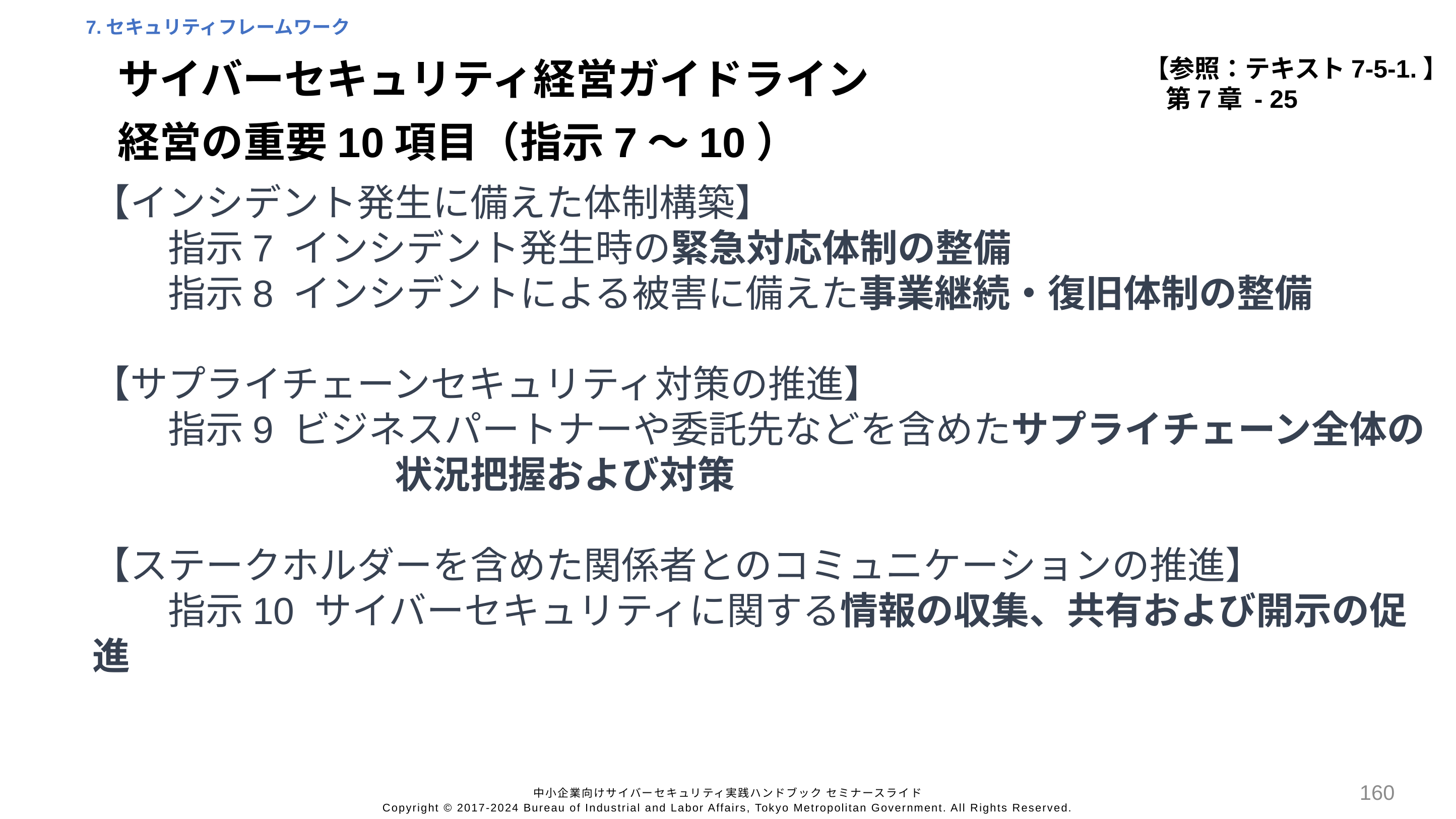

7.セキュリティフレームワーク
【参照：テキスト7-5-1.】
第7章 - 25
サイバーセキュリティ経営ガイドライン
経営の重要10項目（指示7～10）
【インシデント発生に備えた体制構築】
	指示7 インシデント発生時の緊急対応体制の整備
	指示8 インシデントによる被害に備えた事業継続・復旧体制の整備

【サプライチェーンセキュリティ対策の推進】
	指示9 ビジネスパートナーや委託先などを含めたサプライチェーン全体の
				状況把握および対策

【ステークホルダーを含めた関係者とのコミュニケーションの推進】
	指示10 サイバーセキュリティに関する情報の収集、共有および開示の促進
160